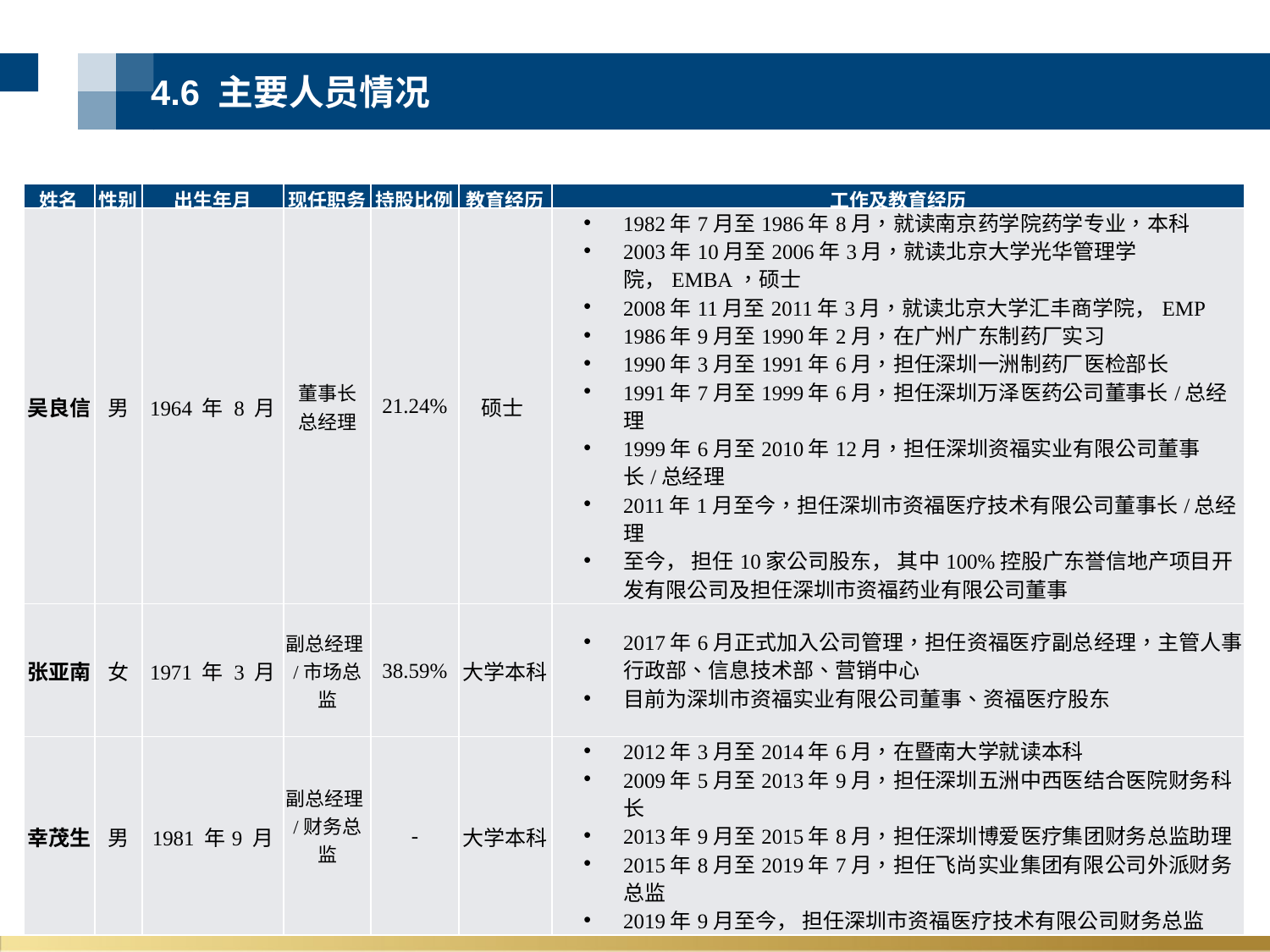

4.6 主要人员情况
| 姓名 | 性别 | 出生年月 | 现任职务 | 持股比例 | 教育经历 | 工作及教育经历 |
| --- | --- | --- | --- | --- | --- | --- |
| 吴良信 | 男 | 1964 年 8 月 | 董事长 总经理 | 21.24% | 硕士 | 1982年7月至1986年8月，就读南京药学院药学专业，本科 2003年10月至2006年3月，就读北京大学光华管理学院，EMBA，硕士 2008年11月至2011年3月，就读北京大学汇丰商学院，EMP 1986年9月至1990年2月，在广州广东制药厂实习 1990年3月至1991年6月，担任深圳一洲制药厂医检部长 1991年7月至1999年6月，担任深圳万泽医药公司董事长/总经理 1999年6月至2010年12月，担任深圳资福实业有限公司董事长/总经理 2011年1月至今，担任深圳市资福医疗技术有限公司董事长/总经理 至今， 担任10家公司股东， 其中100%控股广东誉信地产项目开发有限公司及担任深圳市资福药业有限公司董事 |
| 张亚南 | 女 | 1971 年 3 月 | 副总经理/市场总监 | 38.59% | 大学本科 | 2017年6月正式加入公司管理，担任资福医疗副总经理，主管人事行政部、信息技术部、营销中心 目前为深圳市资福实业有限公司董事、资福医疗股东 |
| 幸茂生 | 男 | 1981 年9 月 | 副总经理/财务总监 | - | 大学本科 | 2012年3月至2014年6月，在暨南大学就读本科 2009年5月至2013年9月，担任深圳五洲中西医结合医院财务科长 2013年9月至2015年8月，担任深圳博爱医疗集团财务总监助理 2015年8月至2019年7月，担任飞尚实业集团有限公司外派财务总监 2019年9月至今， 担任深圳市资福医疗技术有限公司财务总监 |